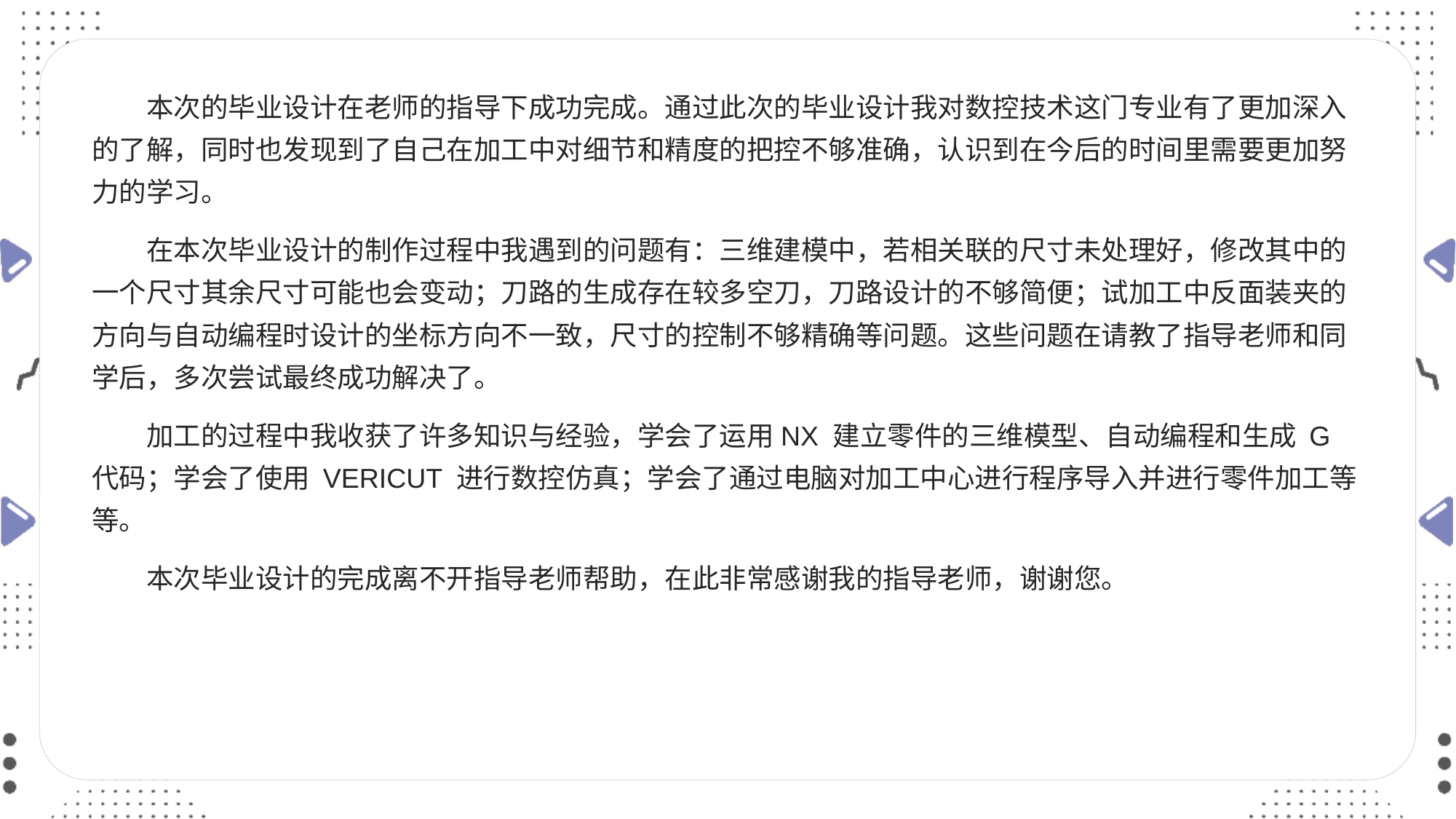

本次的毕业设计在老师的指导下成功完成。通过此次的毕业设计我对数控技术这门专业有了更加深入的了解，同时也发现到了自己在加工中对细节和精度的把控不够准确，认识到在今后的时间里需要更加努力的学习。
在本次毕业设计的制作过程中我遇到的问题有：三维建模中，若相关联的尺寸未处理好，修改其中的一个尺寸其余尺寸可能也会变动；刀路的生成存在较多空刀，刀路设计的不够简便；试加工中反面装夹的方向与自动编程时设计的坐标方向不一致，尺寸的控制不够精确等问题。这些问题在请教了指导老师和同学后，多次尝试最终成功解决了。
加工的过程中我收获了许多知识与经验，学会了运用NX 建立零件的三维模型、自动编程和生成 G 代码；学会了使用 VERICUT 进行数控仿真；学会了通过电脑对加工中心进行程序导入并进行零件加工等等。
本次毕业设计的完成离不开指导老师帮助，在此非常感谢我的指导老师，谢谢您。